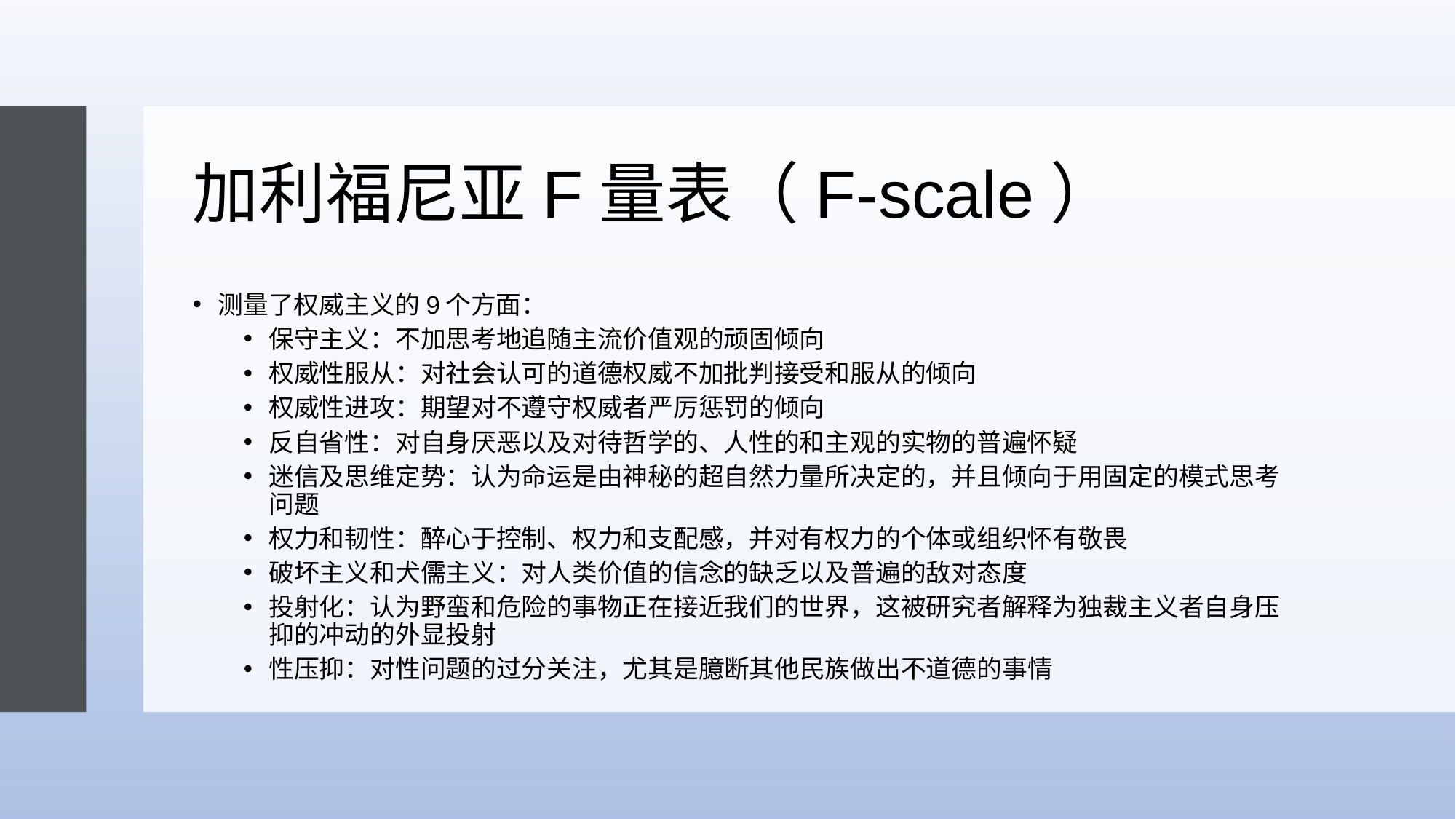

# 加利福尼亚F量表（F-scale）
测量了权威主义的9个方面：
保守主义：不加思考地追随主流价值观的顽固倾向
权威性服从：对社会认可的道德权威不加批判接受和服从的倾向
权威性进攻：期望对不遵守权威者严厉惩罚的倾向
反自省性：对自身厌恶以及对待哲学的、人性的和主观的实物的普遍怀疑
迷信及思维定势：认为命运是由神秘的超自然力量所决定的，并且倾向于用固定的模式思考问题
权力和韧性：醉心于控制、权力和支配感，并对有权力的个体或组织怀有敬畏
破坏主义和犬儒主义：对人类价值的信念的缺乏以及普遍的敌对态度
投射化：认为野蛮和危险的事物正在接近我们的世界，这被研究者解释为独裁主义者自身压抑的冲动的外显投射
性压抑：对性问题的过分关注，尤其是臆断其他民族做出不道德的事情